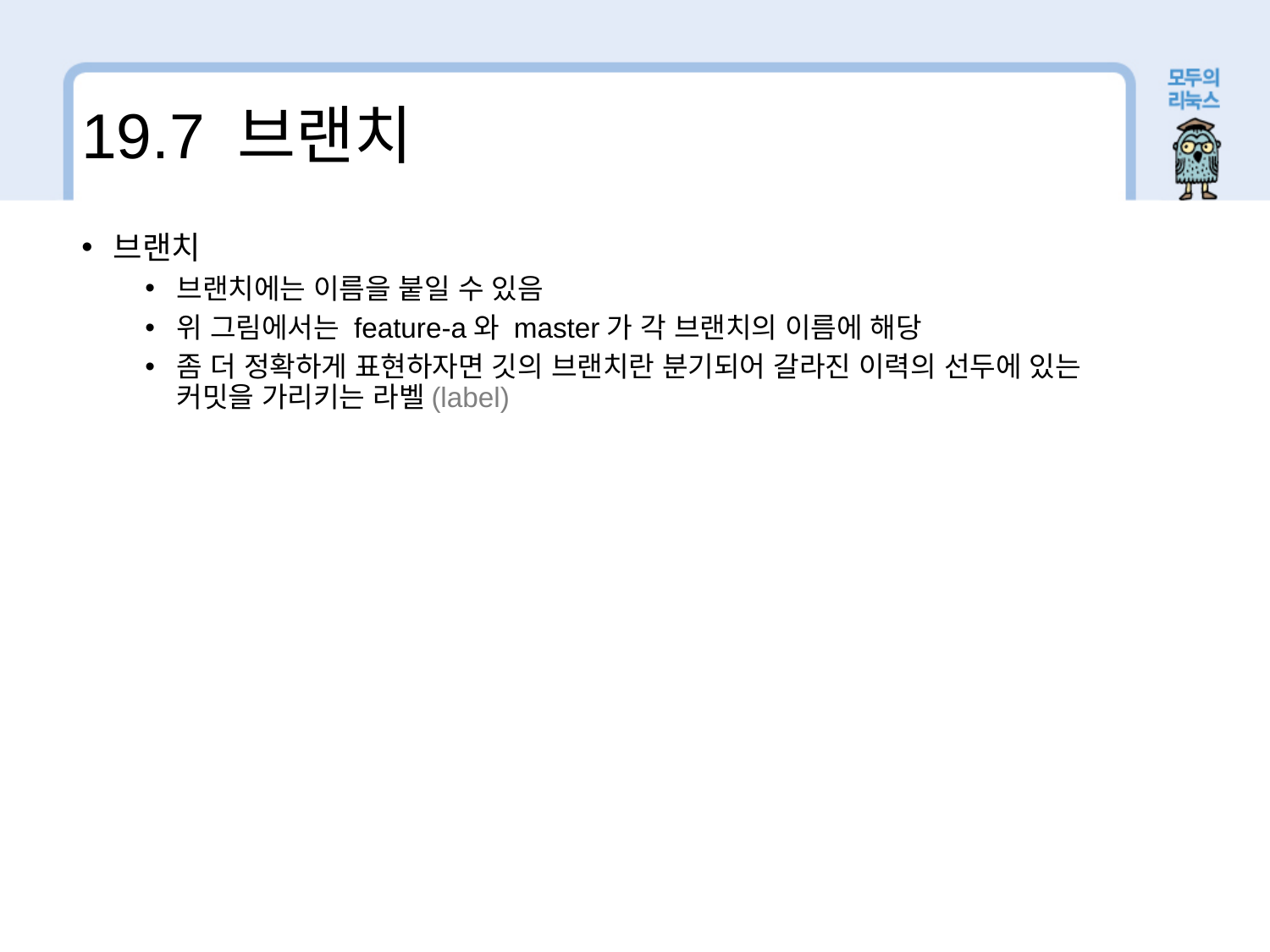

19.7 브랜치
브랜치
브랜치에는 이름을 붙일 수 있음
위 그림에서는 feature-a와 master가 각 브랜치의 이름에 해당
좀 더 정확하게 표현하자면 깃의 브랜치란 분기되어 갈라진 이력의 선두에 있는 커밋을 가리키는 라벨(label)